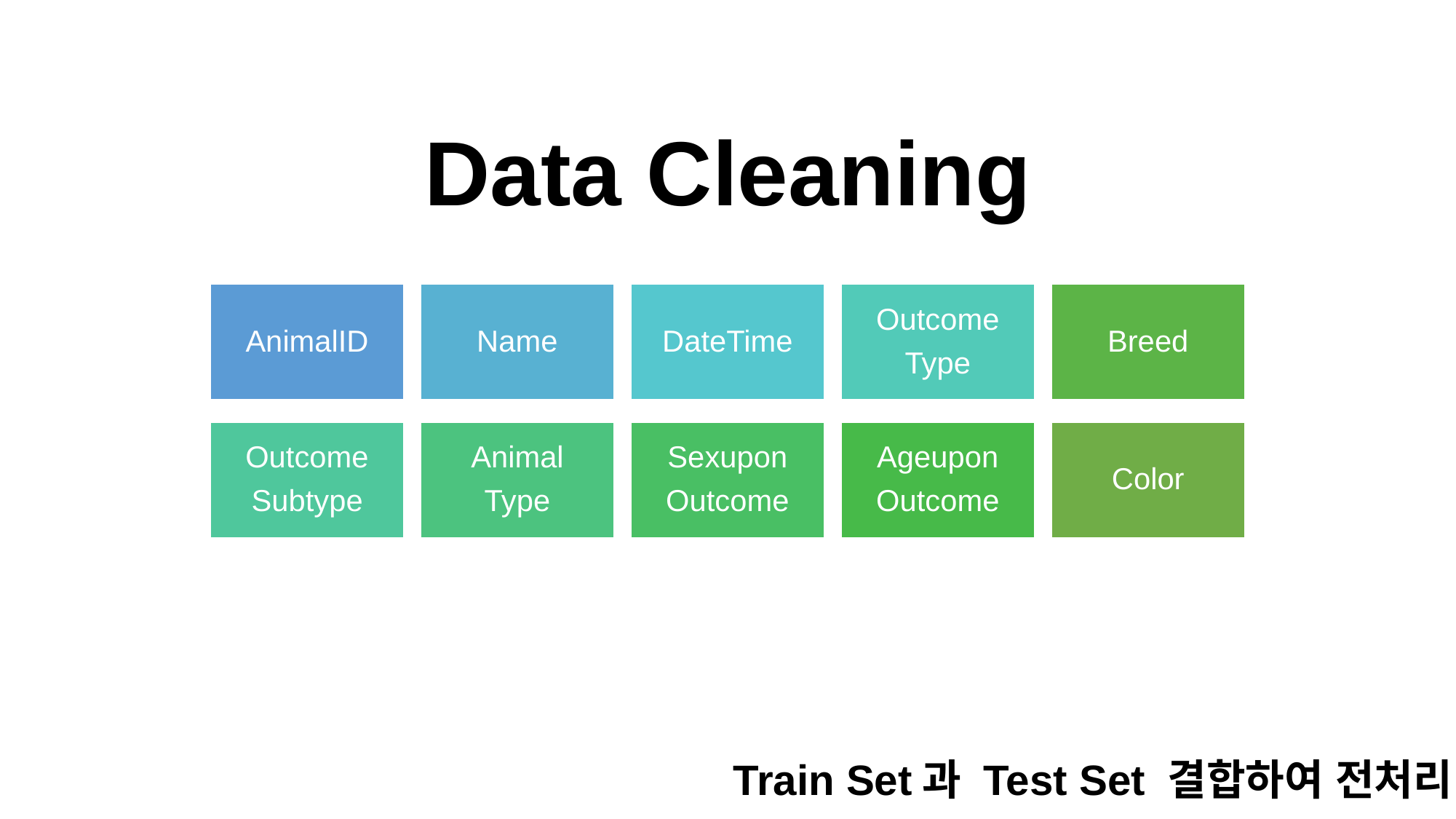

Data Cleaning
AnimalID
Name
DateTime
Outcome
Type
Breed
Outcome
Subtype
Animal
Type
Sexupon
Outcome
Ageupon
Outcome
Color
Train Set과 Test Set 결합하여 전처리